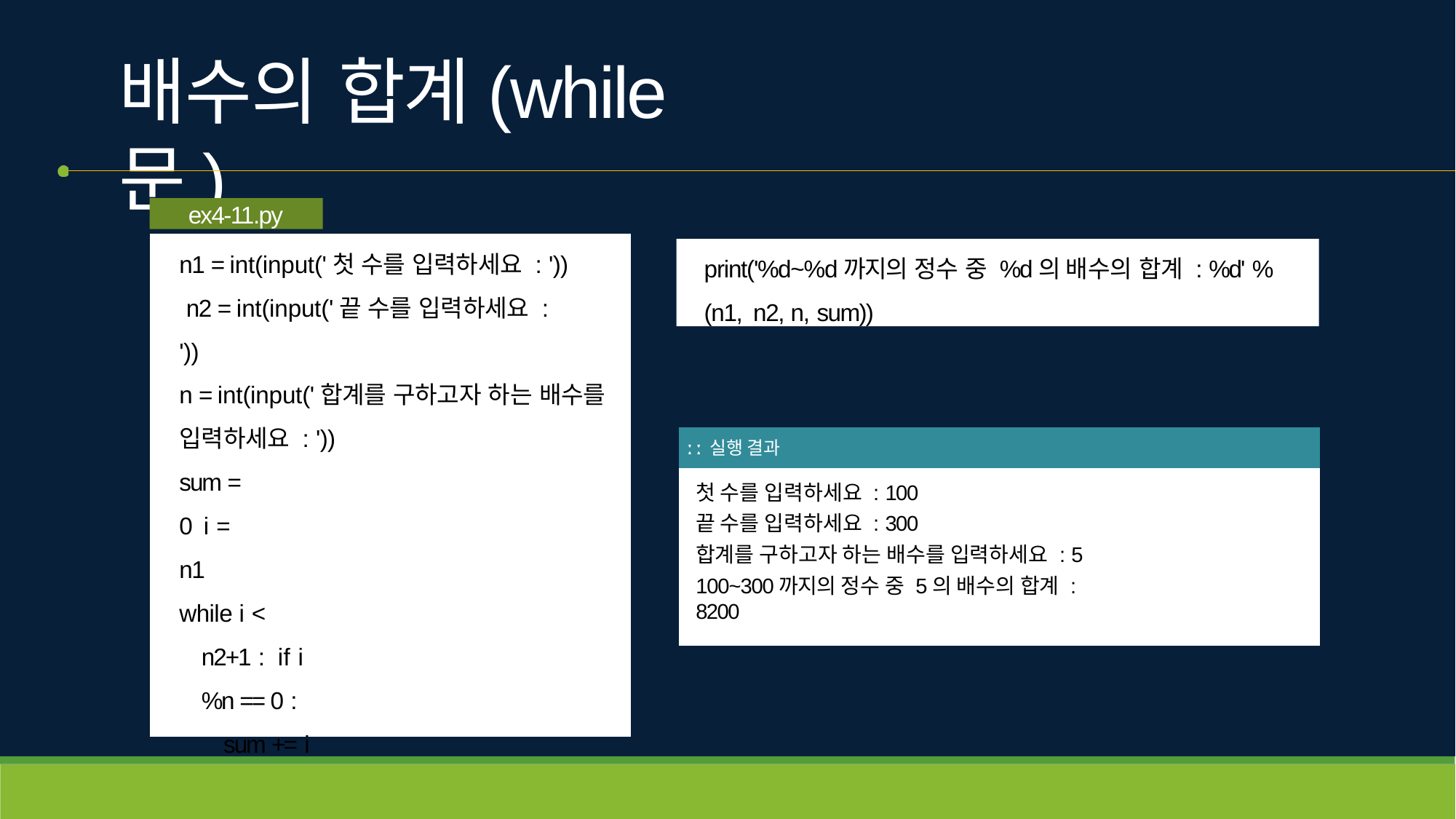

# 배수의 합계(while문)

ex4-11.py
n1 = int(input('첫 수를 입력하세요 : '))  n2 = int(input('끝 수를 입력하세요 : '))
n = int(input('합계를 구하고자 하는 배수를  입력하세요 : '))
sum = 0  i = n1
while i < n2+1 :  if i%n == 0 :
sum += i

i += 1

print('%d~%d까지의 정수 중 %d의 배수의 합계 : %d' % (n1,  n2, n, sum))
| ː ː 실행 결과 |
| --- |
| 첫 수를 입력하세요 : 100 끝 수를 입력하세요 : 300 합계를 구하고자 하는 배수를 입력하세요 : 5 100~300까지의 정수 중 5의 배수의 합계 : 8200 |